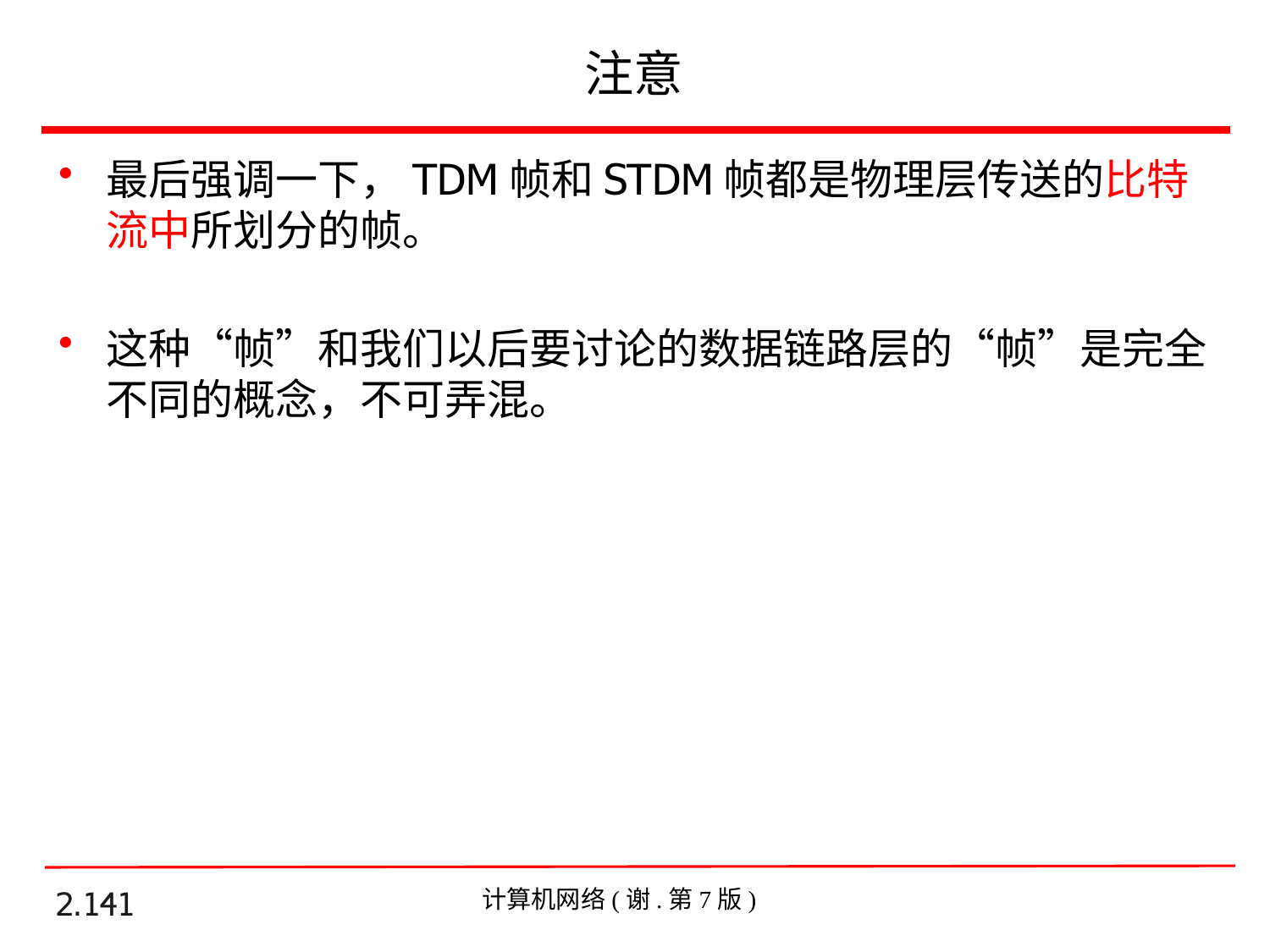

# 注意
最后强调一下，TDM帧和STDM帧都是物理层传送的比特流中所划分的帧。

这种“帧”和我们以后要讨论的数据链路层的“帧”是完全不同的概念，不可弄混。